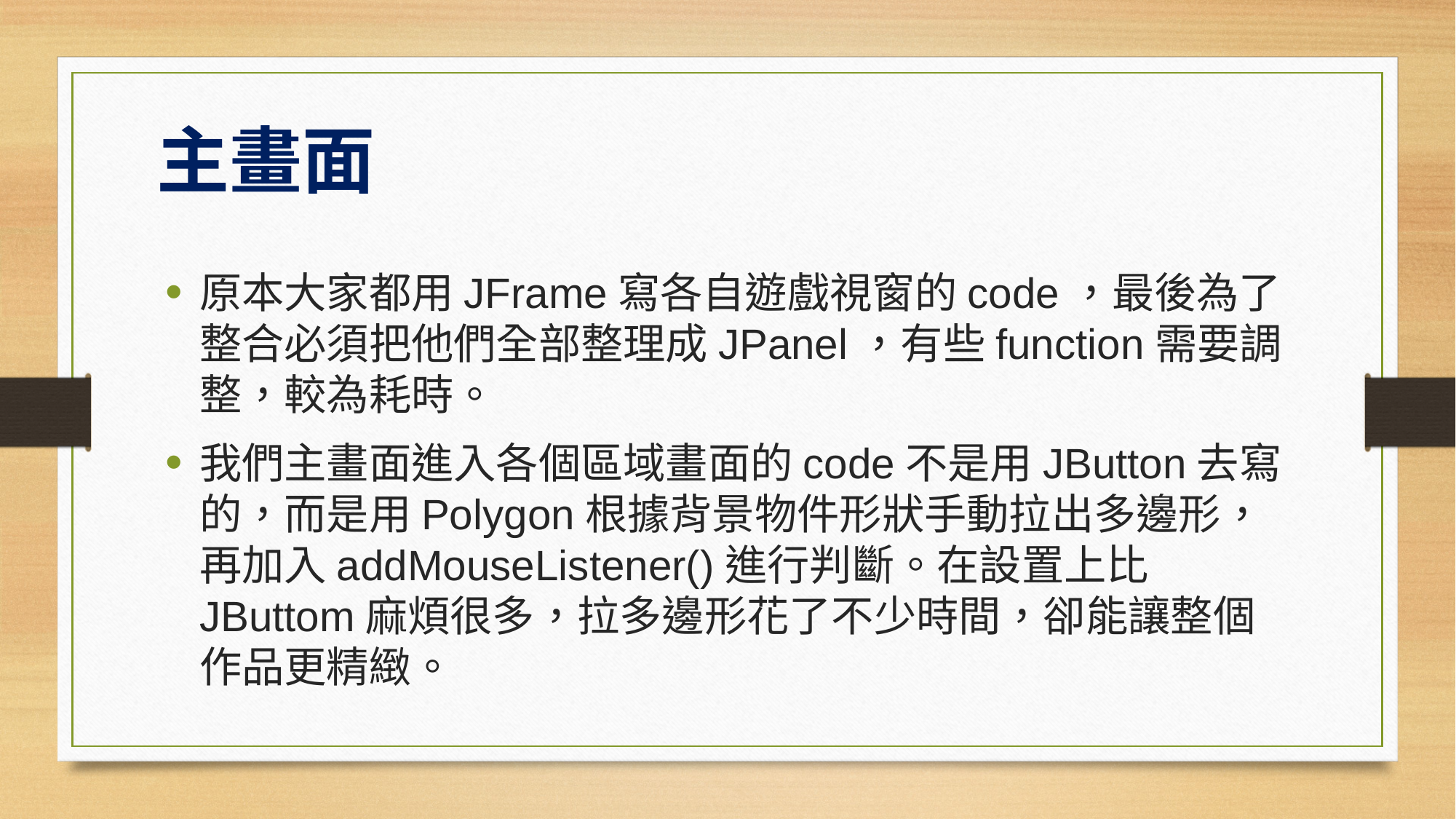

主畫面
原本大家都用JFrame寫各自遊戲視窗的code，最後為了整合必須把他們全部整理成JPanel，有些function需要調整，較為耗時。
我們主畫面進入各個區域畫面的code不是用JButton去寫的，而是用Polygon根據背景物件形狀手動拉出多邊形，再加入addMouseListener()進行判斷。在設置上比JButtom麻煩很多，拉多邊形花了不少時間，卻能讓整個作品更精緻。